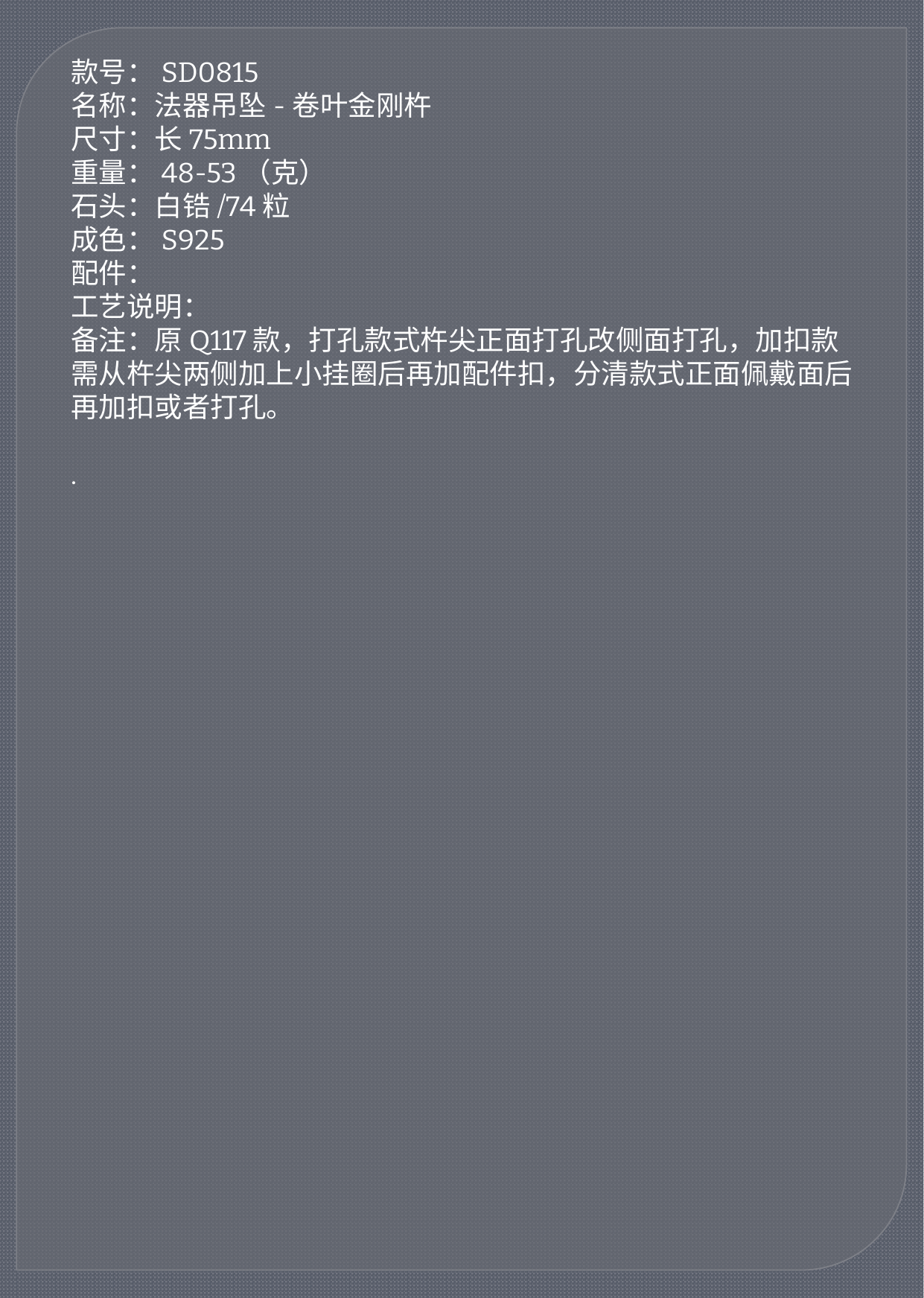

款号：SD0815
名称：法器吊坠-卷叶金刚杵
尺寸：长75mm
重量：48-53（克）
石头：白锆/74粒
成色：S925
配件：
工艺说明：
备注：原Q117款，打孔款式杵尖正面打孔改侧面打孔，加扣款需从杵尖两侧加上小挂圈后再加配件扣，分清款式正面佩戴面后再加扣或者打孔。

.